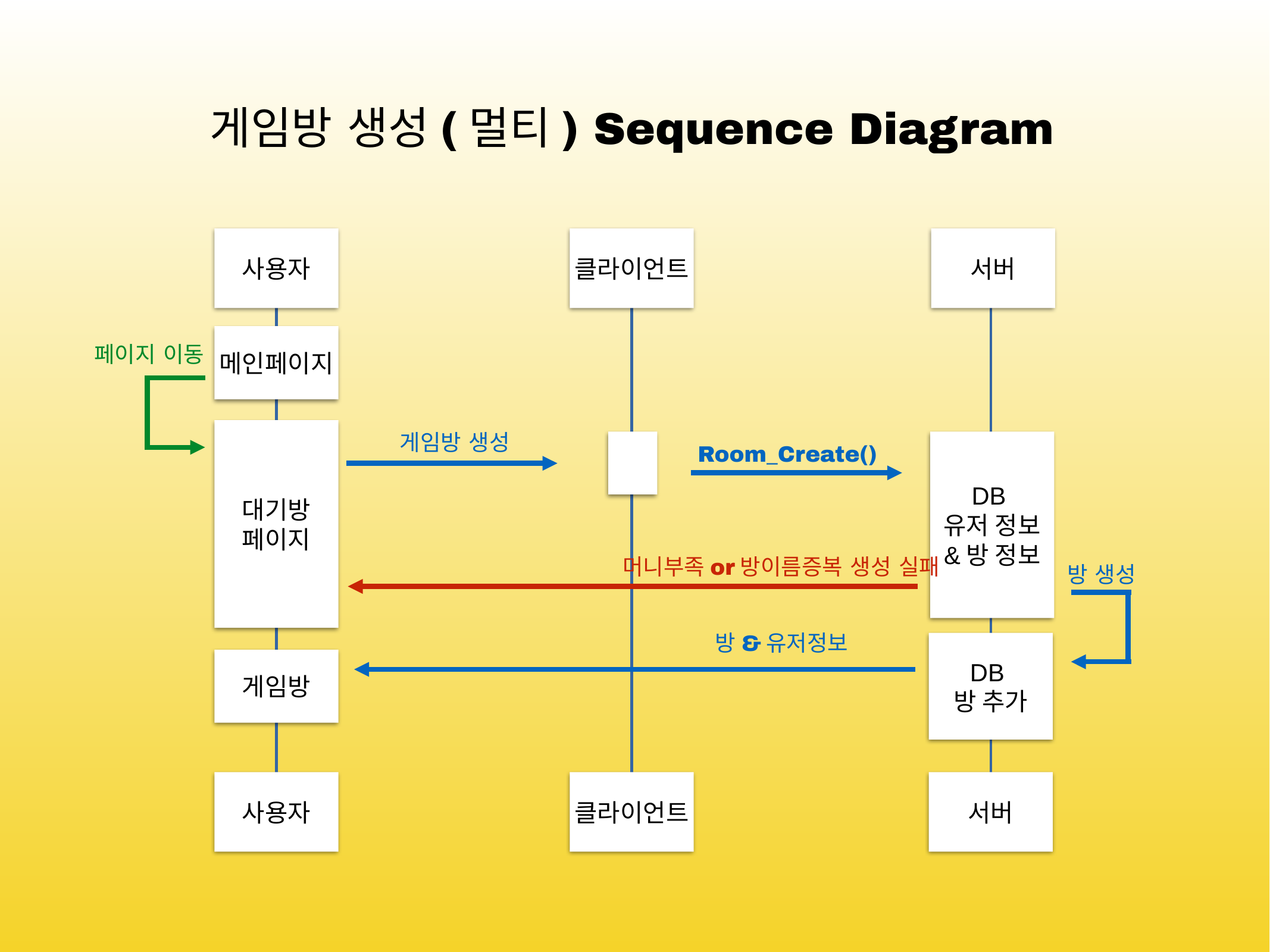

게임방 생성(멀티) Sequence Diagram

사용자

클라이언트

서버

메인페이지
페이지 이동

대기방
페이지
게임방 생성

Room_Create()

DB
유저 정보
&방 정보

머니부족or방이름증복 생성 실패
방 생성

방&유저정보

DB
방 추가

게임방

사용자

클라이언트

서버